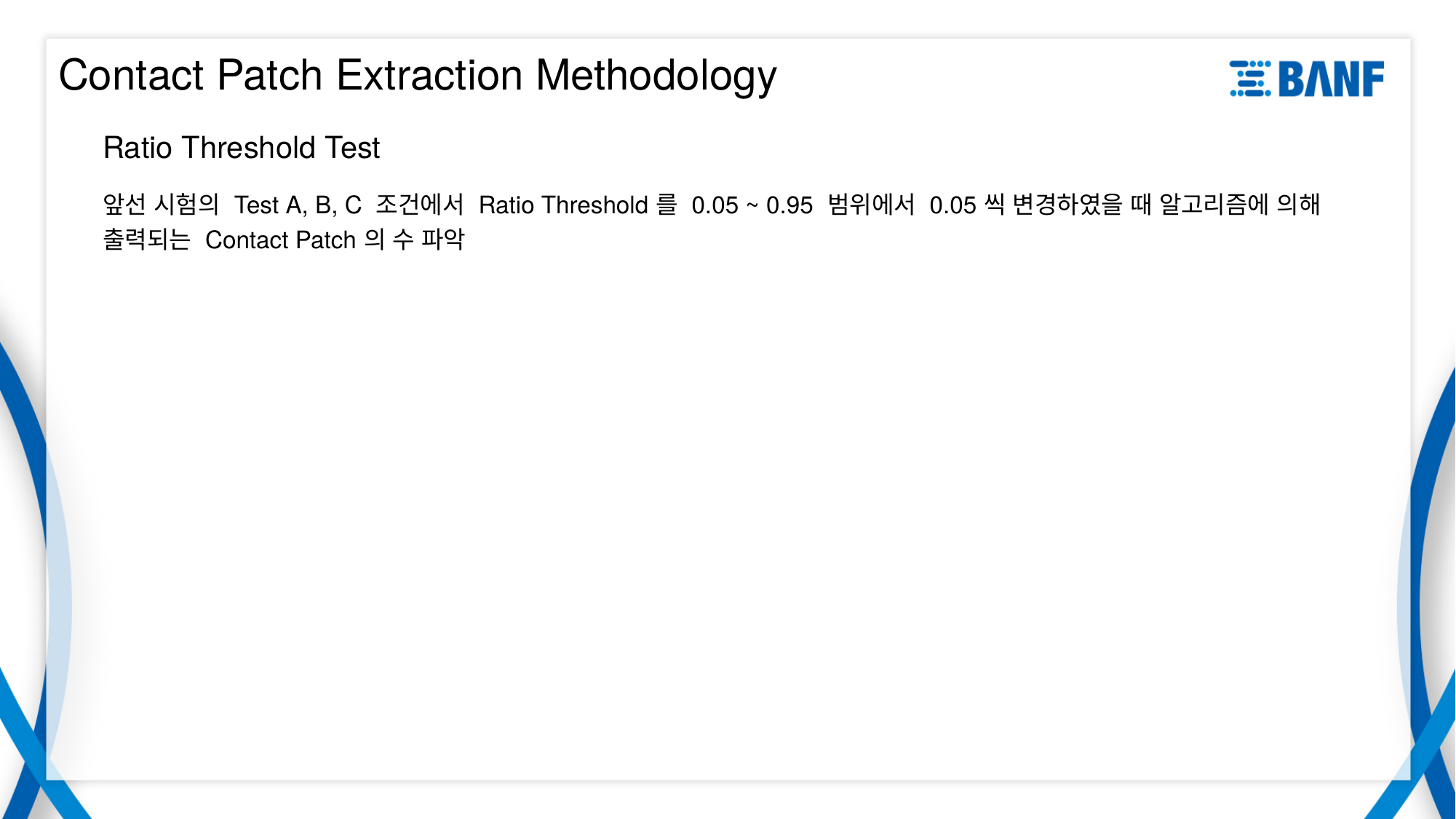

# Contact Patch Extraction Methodology
Ratio Threshold Test
앞선 시험의 Test A, B, C 조건에서 Ratio Threshold를 0.05 ~ 0.95 범위에서 0.05씩 변경하였을 때 알고리즘에 의해 출력되는 Contact Patch의 수 파악